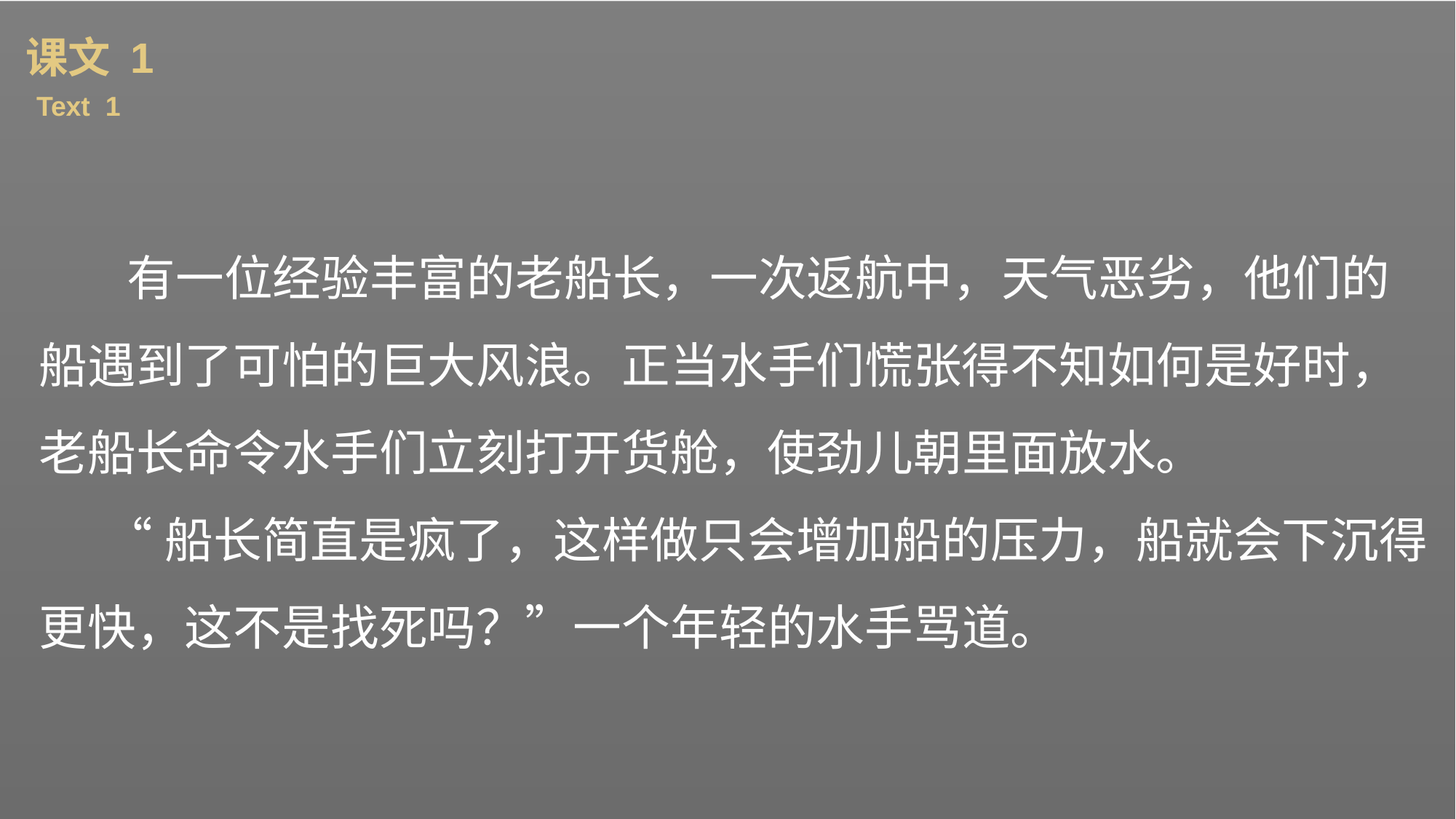

课文 1
Text  1
       有一位经验丰富的老船长，一次返航中，天气恶劣，他们的船遇到了可怕的巨大风浪。正当水手们慌张得不知如何是好时，老船长命令水手们立刻打开货舱，使劲儿朝里面放水。
      “船长简直是疯了，这样做只会增加船的压力，船就会下沉得更快，这不是找死吗？”一个年轻的水手骂道。